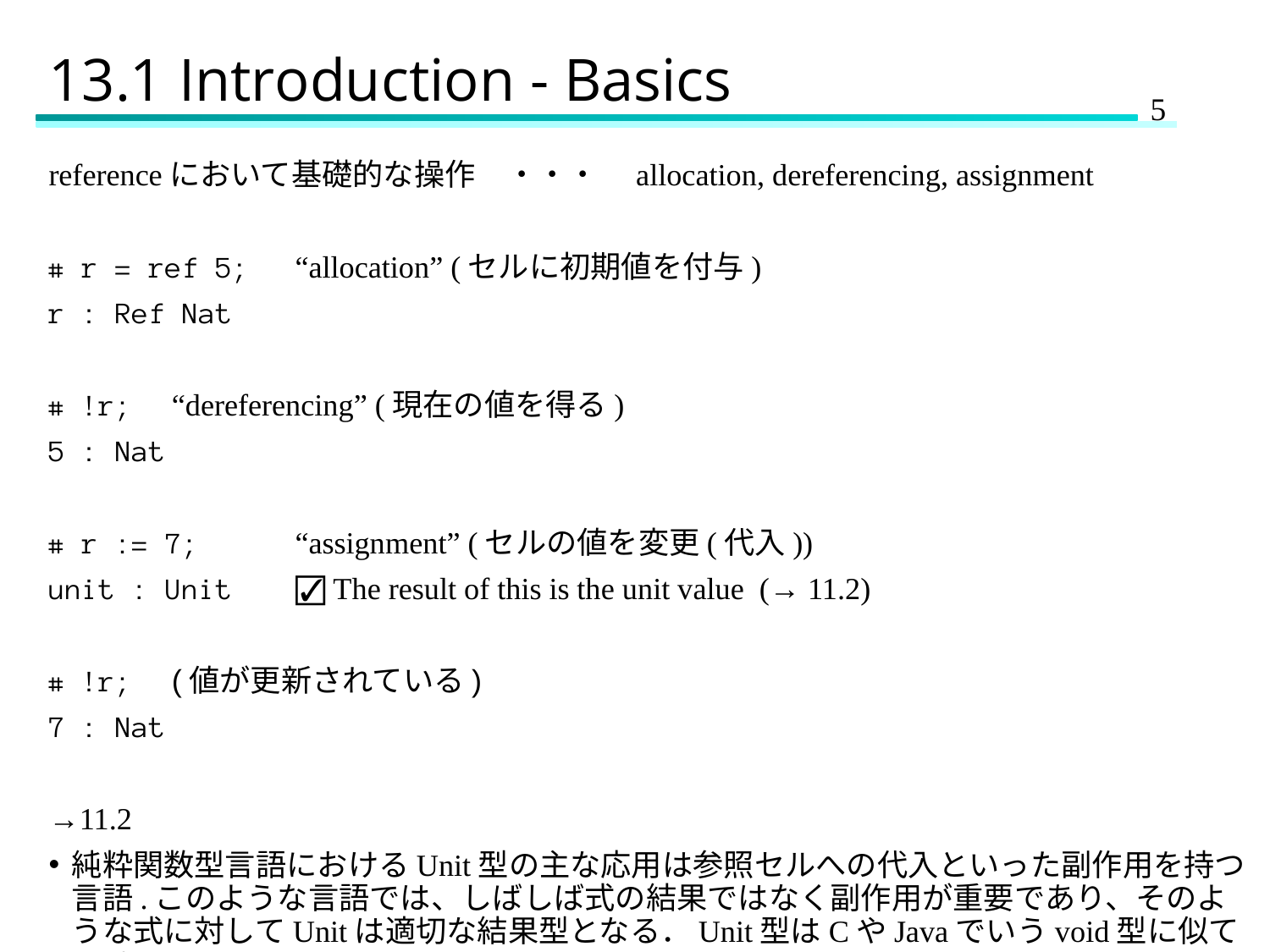

# 13.1 Introduction - Basics
referenceにおいて基礎的な操作　・・・　allocation, dereferencing, assignment

# r = ref 5;	“allocation” (セルに初期値を付与)
r : Ref Nat

# !r;			“dereferencing” (現在の値を得る)
5 : Nat

# r := 7;		“assignment” (セルの値を変更(代入))
unit : Unit	☑ The result of this is the unit value  (→ 11.2)

# !r;			(値が更新されている)
7 : Nat

→11.2
純粋関数型言語におけるUnit型の主な応用は参照セルへの代入といった副作用を持つ言語.このような言語では、しばしば式の結果ではなく副作用が重要であり、そのような式に対してUnitは適切な結果型となる．Unit型はCやJavaでいうvoid型に似ている．